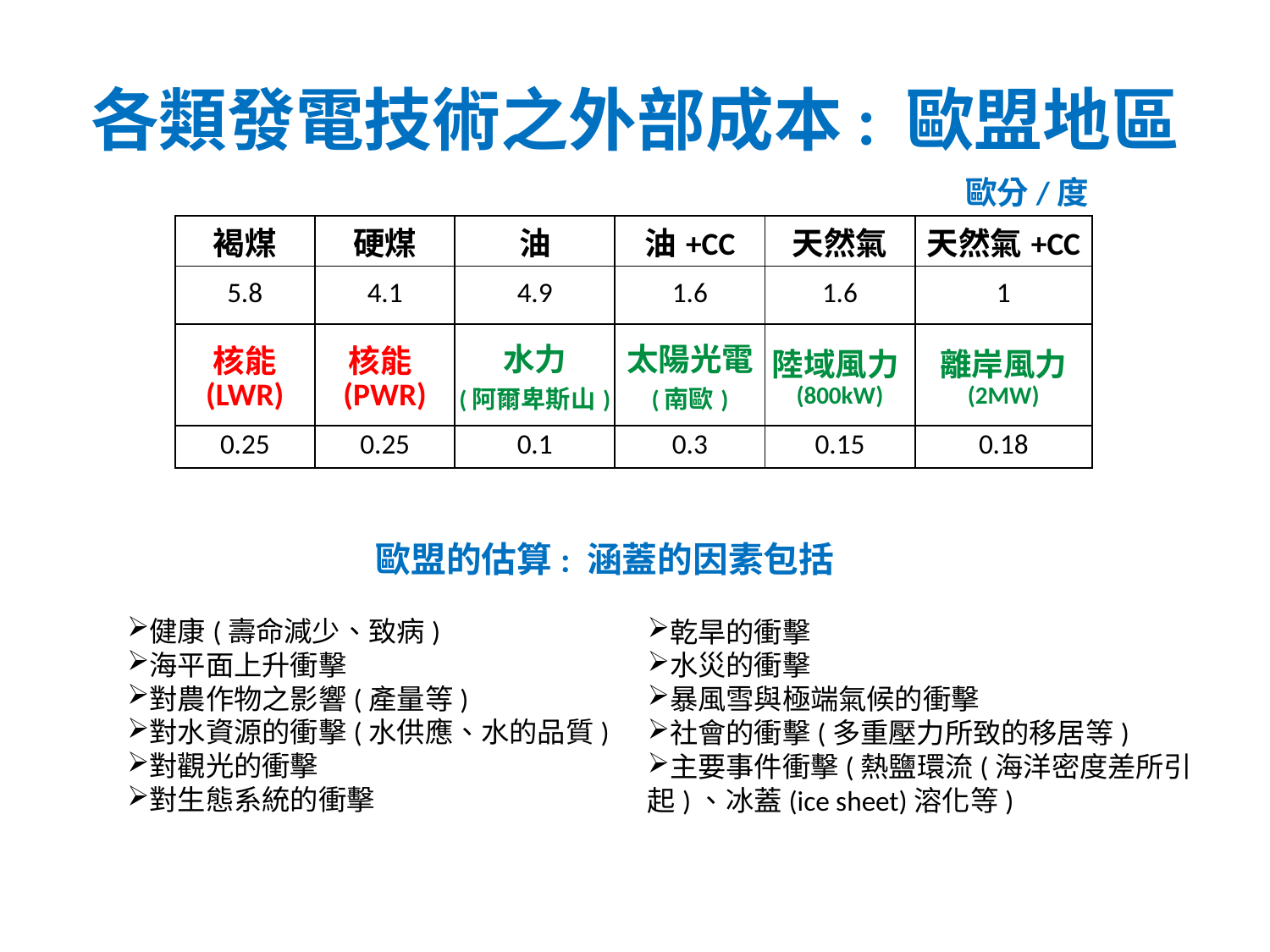

# 各類發電技術之外部成本: 歐盟地區
歐分/度
| 褐煤 | 硬煤 | 油 | 油+CC | 天然氣 | 天然氣+CC |
| --- | --- | --- | --- | --- | --- |
| 5.8 | 4.1 | 4.9 | 1.6 | 1.6 | 1 |
| 核能 (LWR) | 核能(PWR) | 水力 (阿爾卑斯山) | 太陽光電 (南歐) | 陸域風力(800kW) | 離岸風力 (2MW) |
| 0.25 | 0.25 | 0.1 | 0.3 | 0.15 | 0.18 |
                                      歐盟的估算: 涵蓋的因素包括

健康(壽命減少、致病)
海平面上升衝擊
對農作物之影響(產量等)
對水資源的衝擊(水供應、水的品質)
對觀光的衝擊
對生態系統的衝擊
乾旱的衝擊
水災的衝擊
暴風雪與極端氣候的衝擊
社會的衝擊(多重壓力所致的移居等)
主要事件衝擊(熱鹽環流(海洋密度差所引起)、冰蓋(ice sheet)溶化等)